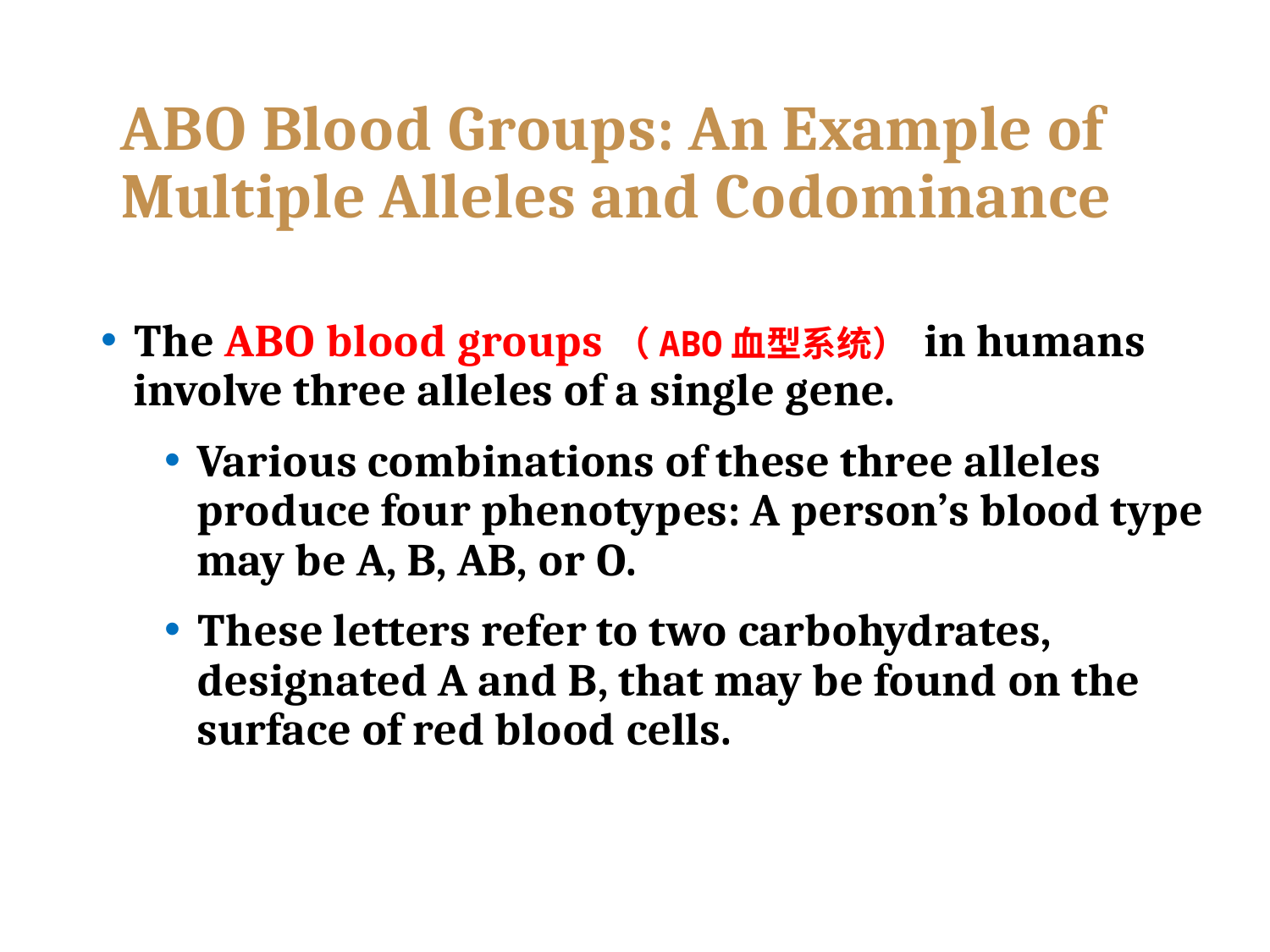

# ABO Blood Groups: An Example of Multiple Alleles and Codominance
The ABO blood groups（ABO血型系统） in humans involve three alleles of a single gene.
Various combinations of these three alleles produce four phenotypes: A person’s blood type may be A, B, AB, or O.
These letters refer to two carbohydrates, designated A and B, that may be found on the surface of red blood cells.